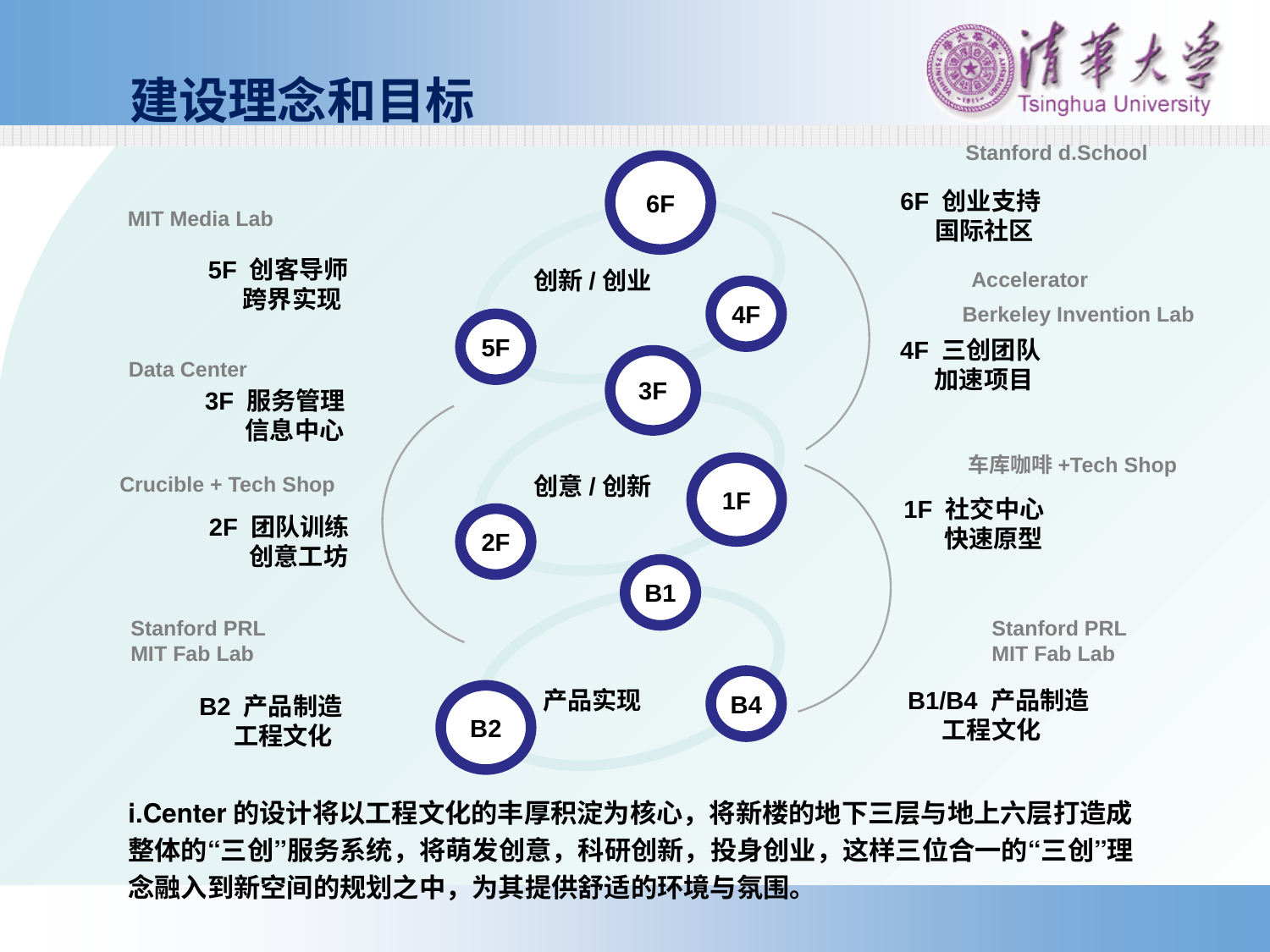

建设理念和目标
Stanford d.School
6F
6F 创业支持
     国际社区
MIT Media Lab

5F 创客导师
     跨界实现
创新/创业
Accelerator
4F
Berkeley Invention Lab
5F
4F 三创团队
     加速项目
Data Center
3F
3F 服务管理
      信息中心

车库咖啡+Tech Shop

1F
Crucible + Tech Shop
创意/创新
1F 社交中心
      快速原型
2F 团队训练
      创意工坊
2F
B1
Stanford PRL
MIT Fab Lab
Stanford PRL
MIT Fab Lab
B4
产品实现
B1/B4 产品制造
     工程文化
B2 产品制造
     工程文化
B2
i.Center的设计将以工程文化的丰厚积淀为核心，将新楼的地下三层与地上六层打造成整体的“三创”服务系统，将萌发创意，科研创新，投身创业，这样三位合一的“三创”理念融入到新空间的规划之中，为其提供舒适的环境与氛围。